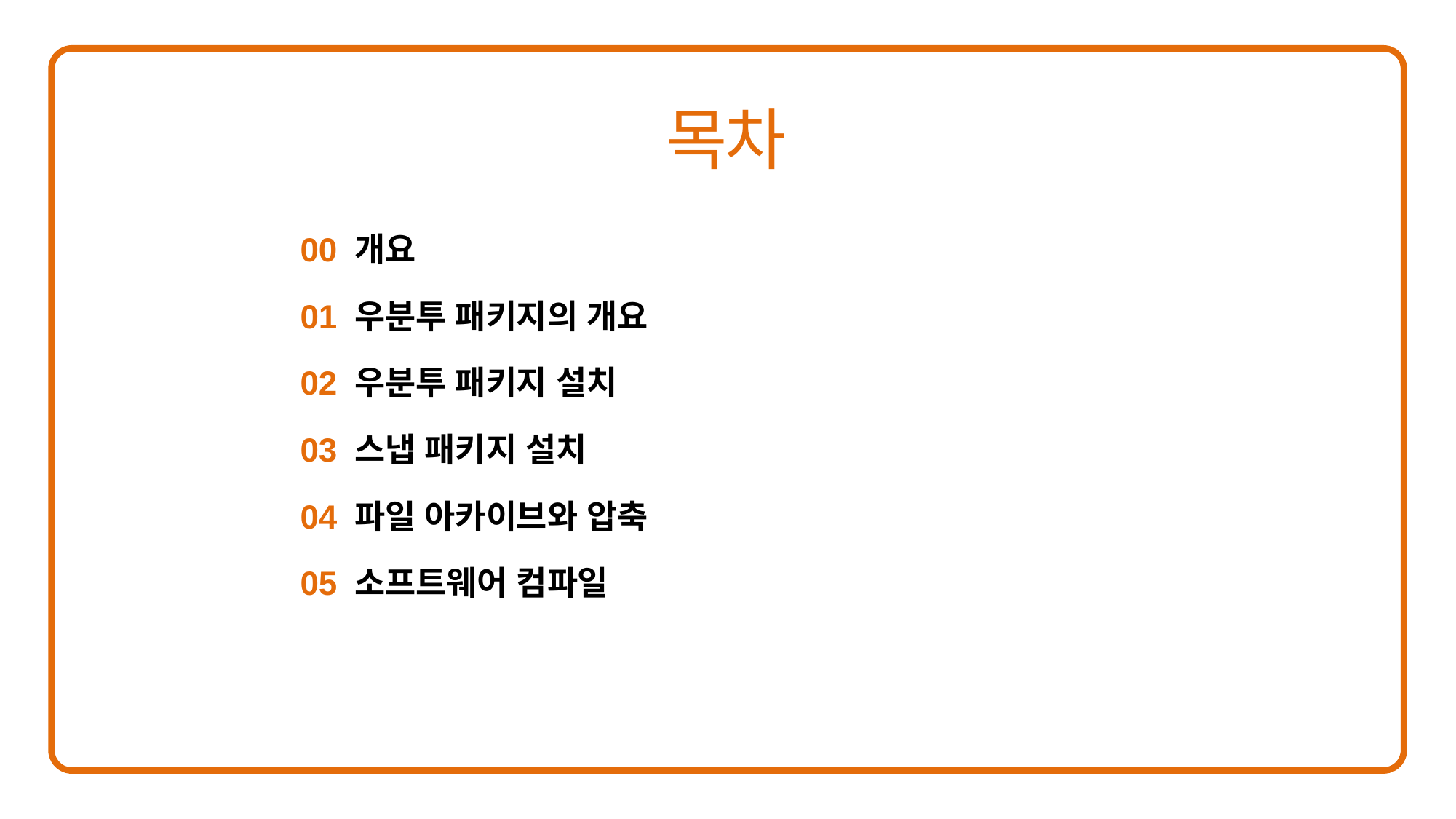

00 개요
01 우분투 패키지의 개요
02 우분투 패키지 설치
03 스냅 패키지 설치
04 파일 아카이브와 압축
05 소프트웨어 컴파일